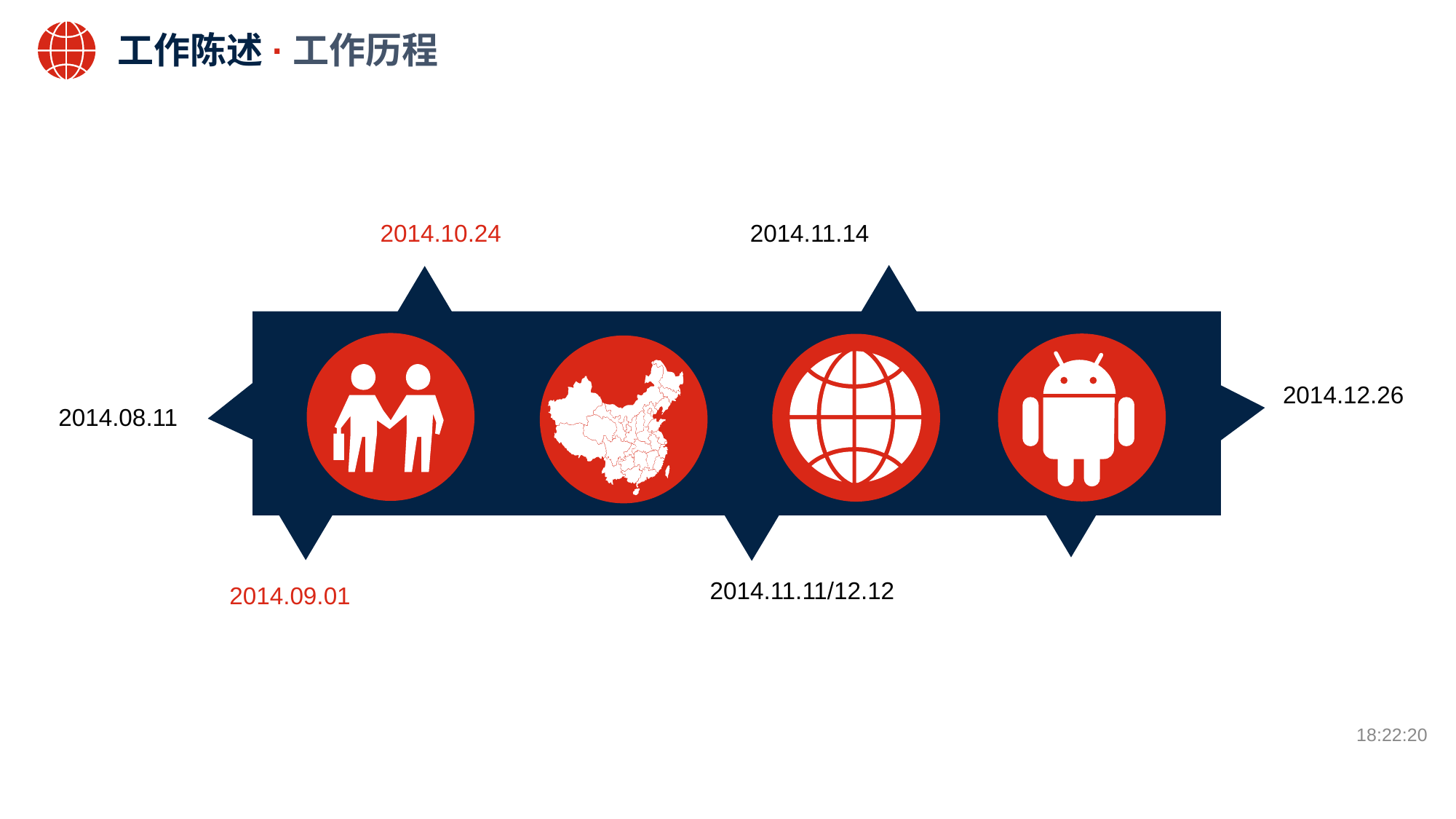

工作陈述·工作历程
2014.10.24
2014.11.14

2014.12.26

2014.08.11

2014.11.11/12.12
2014.09.01
18:22:20